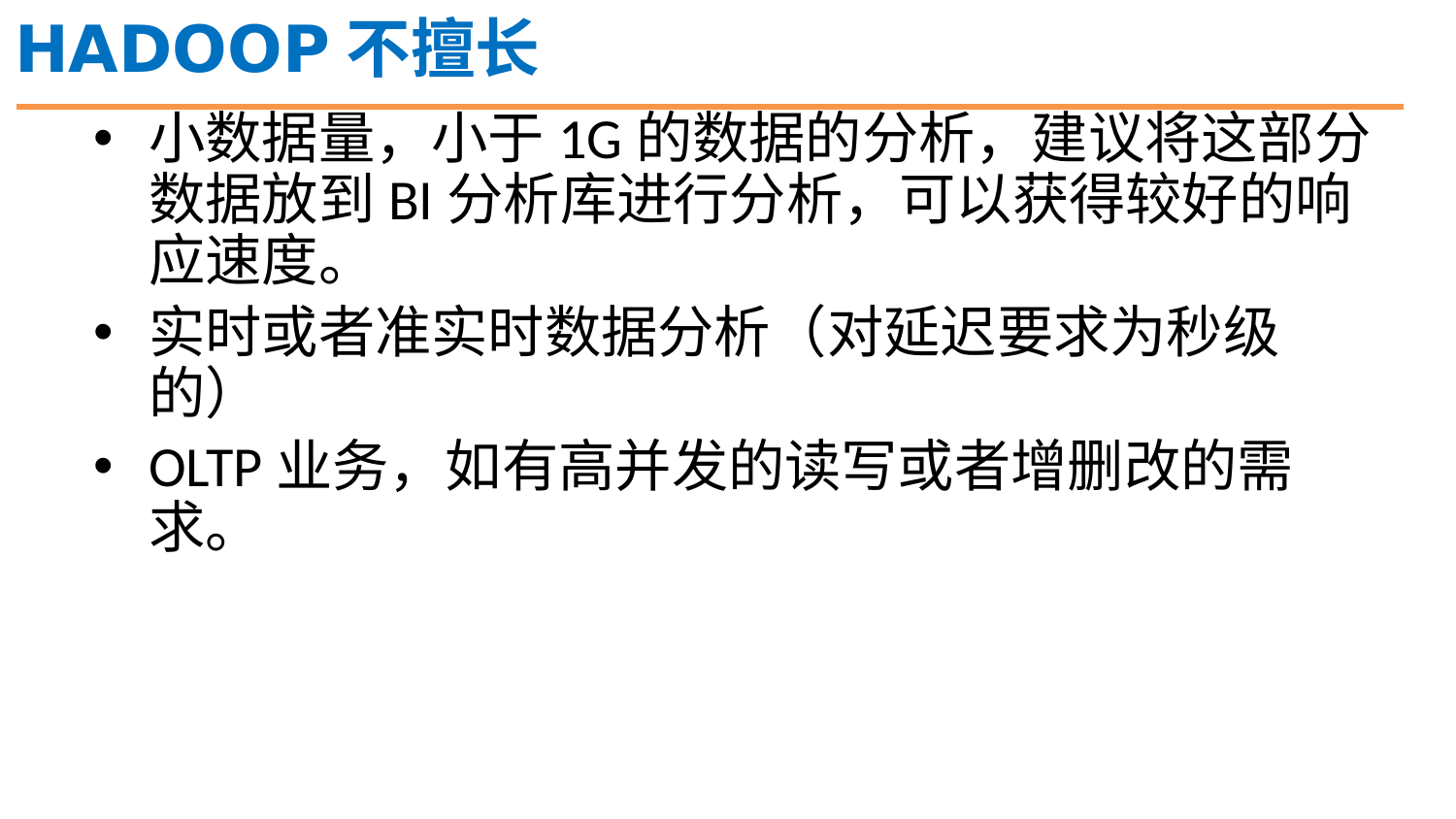

HADOOP不擅长
小数据量，小于1G的数据的分析，建议将这部分数据放到BI分析库进行分析，可以获得较好的响应速度。
实时或者准实时数据分析（对延迟要求为秒级的）
OLTP业务，如有高并发的读写或者增删改的需求。